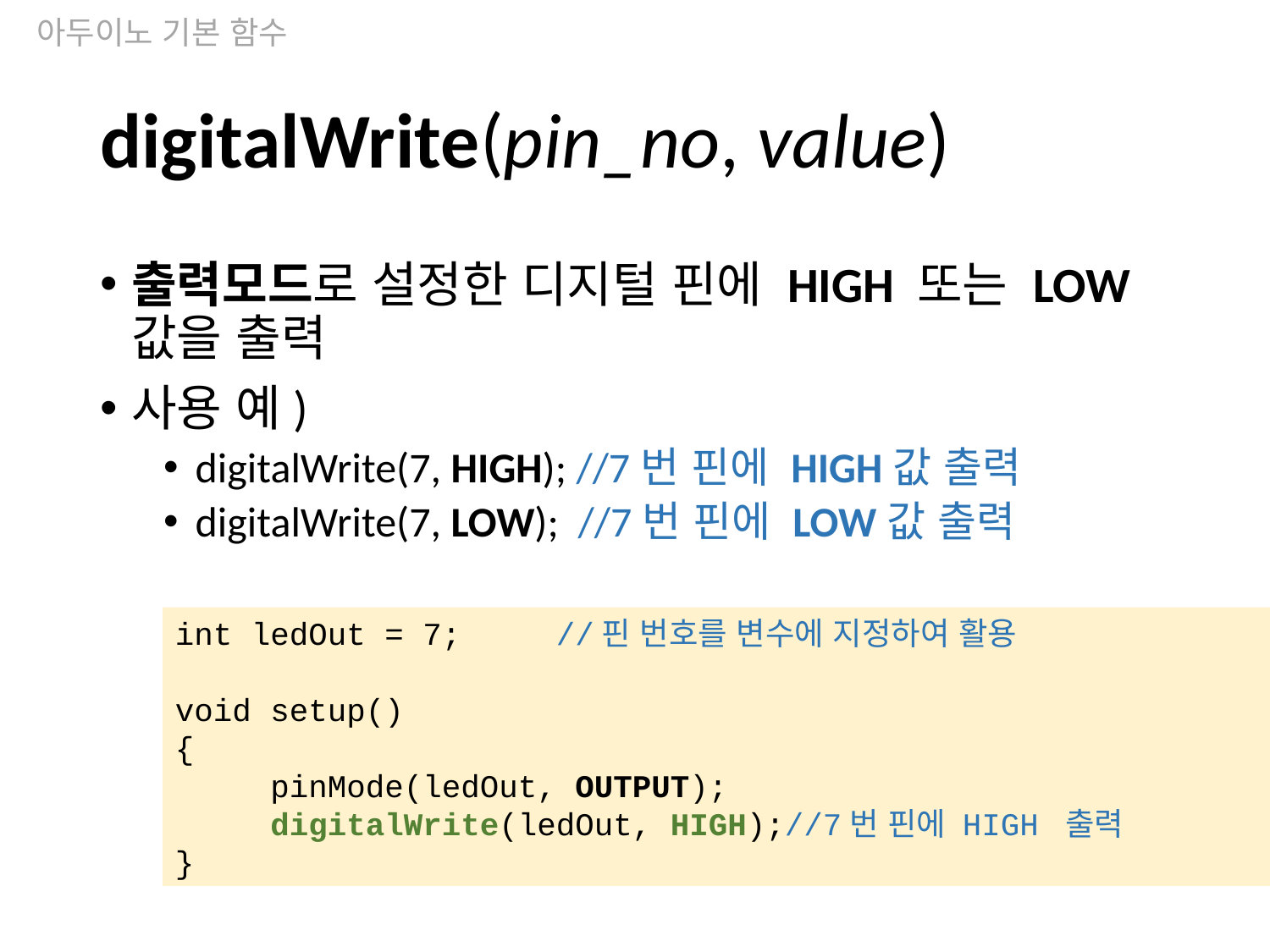

아두이노 기본 함수
# digitalWrite(pin_no, value)
출력모드로 설정한 디지털 핀에 HIGH 또는 LOW 값을 출력
사용 예)
digitalWrite(7, HIGH); //7번 핀에 HIGH값 출력
digitalWrite(7, LOW);  //7번 핀에 LOW값 출력
int ledOut = 7;	//핀 번호를 변수에 지정하여 활용

void setup()
{
     pinMode(ledOut, OUTPUT);
     digitalWrite(ledOut, HIGH);//7번 핀에 HIGH 출력
}